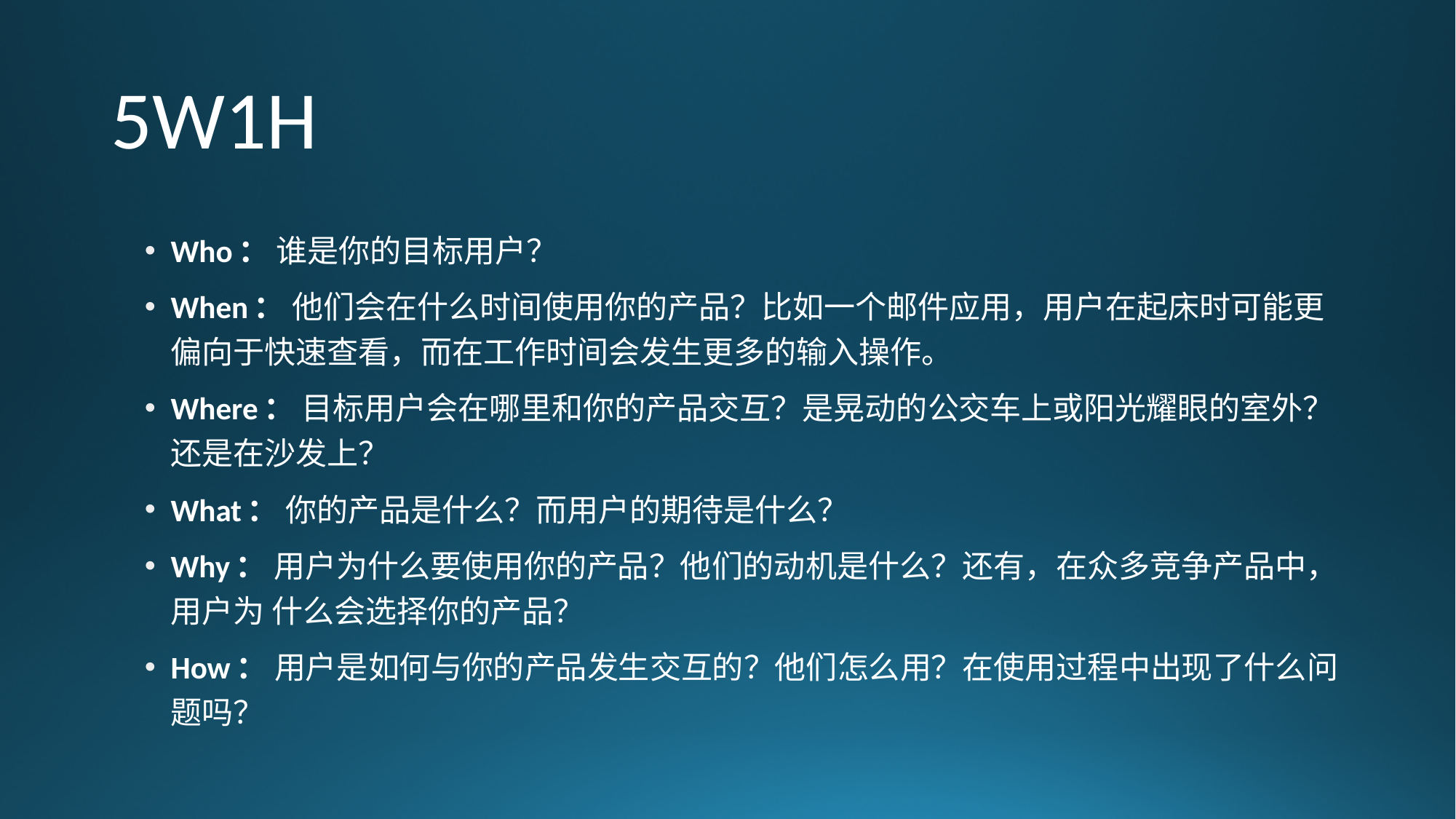

# 5W1H
Who： 谁是你的目标用户？
When： 他们会在什么时间使用你的产品？比如一个邮件应用，用户在起床时可能更偏向于快速查看，而在工作时间会发生更多的输入操作。
Where： 目标用户会在哪里和你的产品交互？是晃动的公交车上或阳光耀眼的室外？还是在沙发上？
What： 你的产品是什么？而用户的期待是什么？
Why： 用户为什么要使用你的产品？他们的动机是什么？还有，在众多竞争产品中，用户为 什么会选择你的产品？
How： 用户是如何与你的产品发生交互的？他们怎么用？在使用过程中出现了什么问题吗？